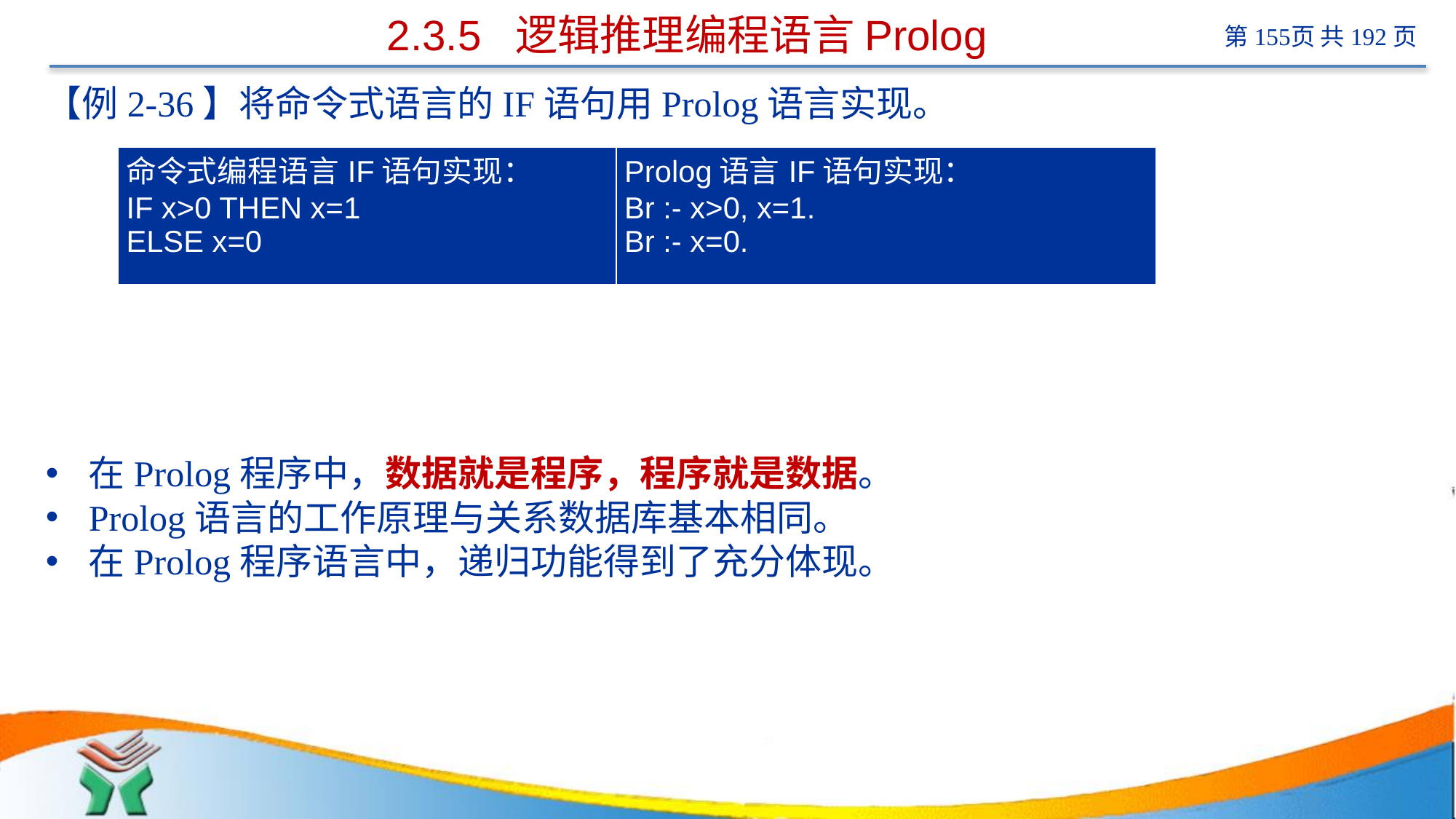

# 2.3.5  逻辑推理编程语言Prolog
【例2-36】将命令式语言的IF语句用Prolog语言实现。

在Prolog程序中，数据就是程序，程序就是数据。
Prolog语言的工作原理与关系数据库基本相同。
在Prolog程序语言中，递归功能得到了充分体现。
| 命令式编程语言IF语句实现： IF x>0 THEN x=1 ELSE x=0 | Prolog语言IF语句实现： Br :- x>0, x=1. Br :- x=0. |
| --- | --- |